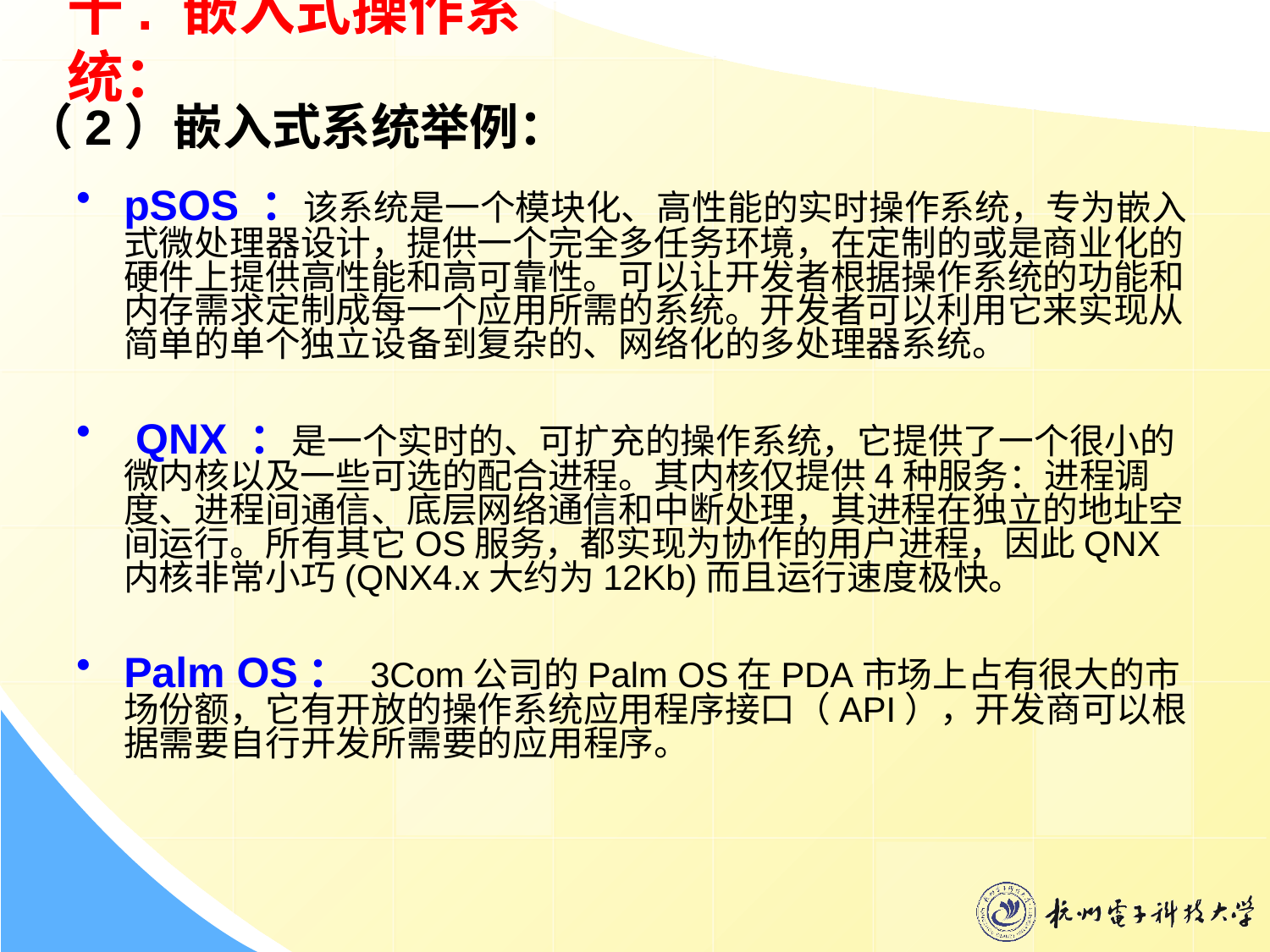

# 十. 嵌入式操作系统：
（2）嵌入式系统举例：
pSOS ：该系统是一个模块化、高性能的实时操作系统，专为嵌入式微处理器设计，提供一个完全多任务环境，在定制的或是商业化的硬件上提供高性能和高可靠性。可以让开发者根据操作系统的功能和内存需求定制成每一个应用所需的系统。开发者可以利用它来实现从简单的单个独立设备到复杂的、网络化的多处理器系统。

 QNX ：是一个实时的、可扩充的操作系统，它提供了一个很小的微内核以及一些可选的配合进程。其内核仅提供4种服务：进程调度、进程间通信、底层网络通信和中断处理，其进程在独立的地址空间运行。所有其它OS服务，都实现为协作的用户进程，因此QNX内核非常小巧(QNX4.x大约为12Kb)而且运行速度极快。

Palm OS： 3Com公司的Palm OS在PDA市场上占有很大的市场份额，它有开放的操作系统应用程序接口（API），开发商可以根据需要自行开发所需要的应用程序。